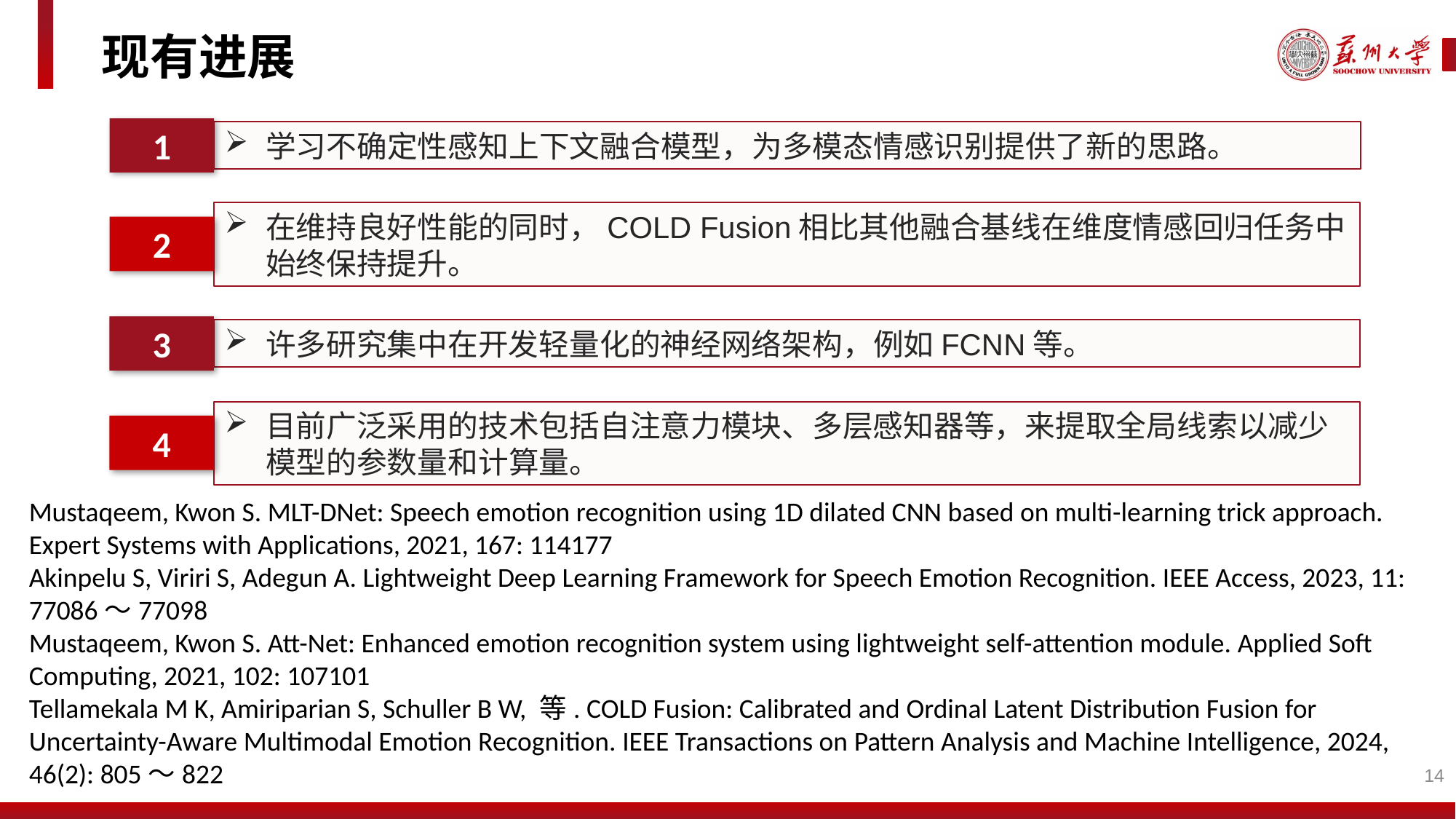

现有进展
1
学习不确定性感知上下文融合模型，为多模态情感识别提供了新的思路。
2
在维持良好性能的同时，COLD Fusion相比其他融合基线在维度情感回归任务中始终保持提升。
3
许多研究集中在开发轻量化的神经网络架构，例如FCNN等。
4
目前广泛采用的技术包括自注意力模块、多层感知器等，来提取全局线索以减少模型的参数量和计算量。
Mustaqeem, Kwon S. MLT-DNet: Speech emotion recognition using 1D dilated CNN based on multi-learning trick approach. Expert Systems with Applications, 2021, 167: 114177
Akinpelu S, Viriri S, Adegun A. Lightweight Deep Learning Framework for Speech Emotion Recognition. IEEE Access, 2023, 11: 77086～77098
Mustaqeem, Kwon S. Att-Net: Enhanced emotion recognition system using lightweight self-attention module. Applied Soft Computing, 2021, 102: 107101
Tellamekala M K, Amiriparian S, Schuller B W, 等. COLD Fusion: Calibrated and Ordinal Latent Distribution Fusion for Uncertainty-Aware Multimodal Emotion Recognition. IEEE Transactions on Pattern Analysis and Machine Intelligence, 2024, 46(2): 805～822

14